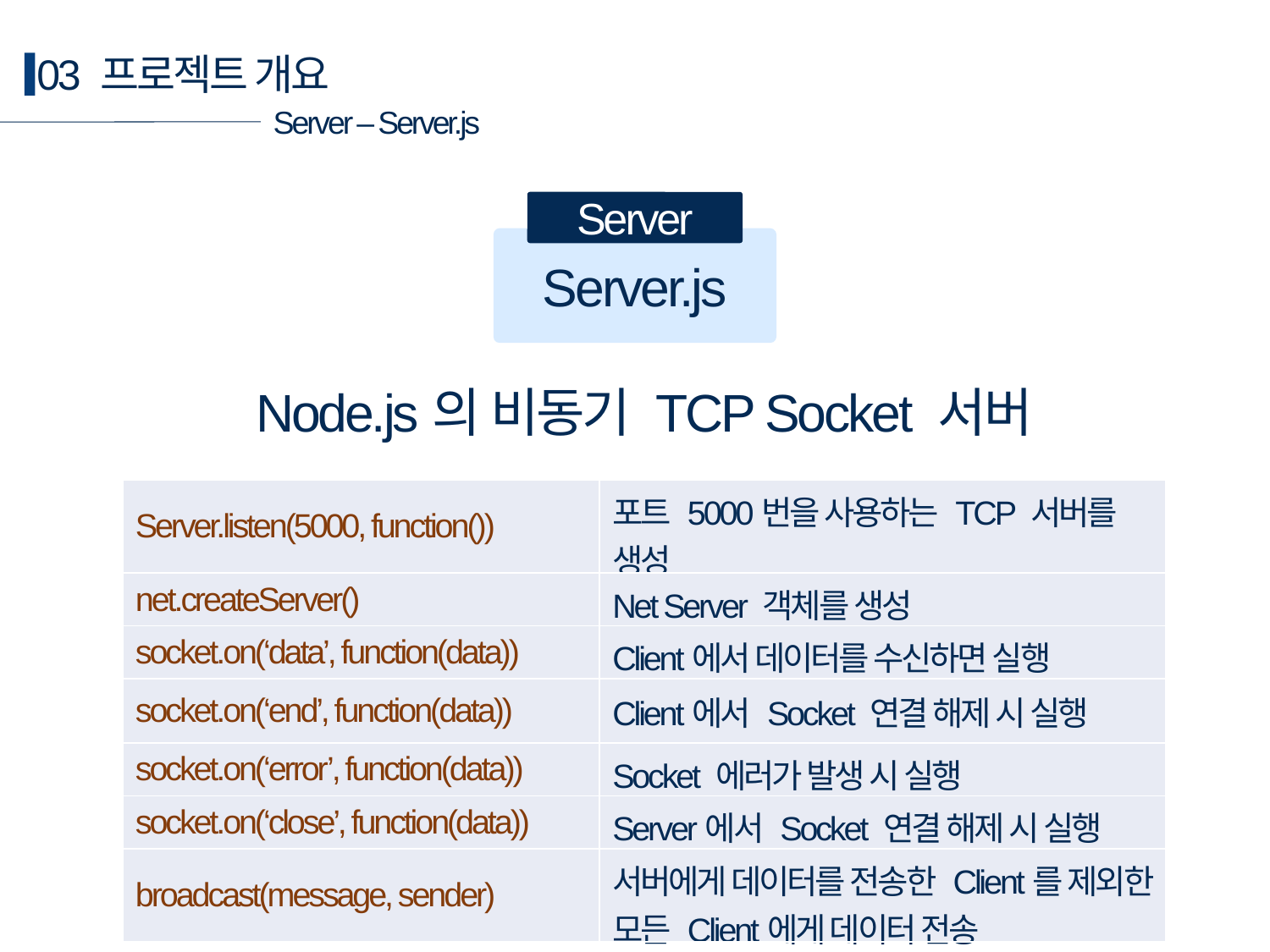

03 프로젝트 개요

Server – Server.js
Server
Server.js
Node.js의 비동기 TCP Socket 서버
| Server.listen(5000, function()) | 포트 5000번을 사용하는 TCP 서버를 생성 |
| --- | --- |
| net.createServer() | Net Server 객체를 생성 |
| socket.on(‘data’, function(data)) | Client에서 데이터를 수신하면 실행 |
| socket.on(‘end’, function(data)) | Client에서 Socket 연결 해제 시 실행 |
| socket.on(‘error’, function(data)) | Socket 에러가 발생 시 실행 |
| socket.on(‘close’, function(data)) | Server에서 Socket 연결 해제 시 실행 |
| broadcast(message, sender) | 서버에게 데이터를 전송한 Client를 제외한 모든 Client에게 데이터 전송 |